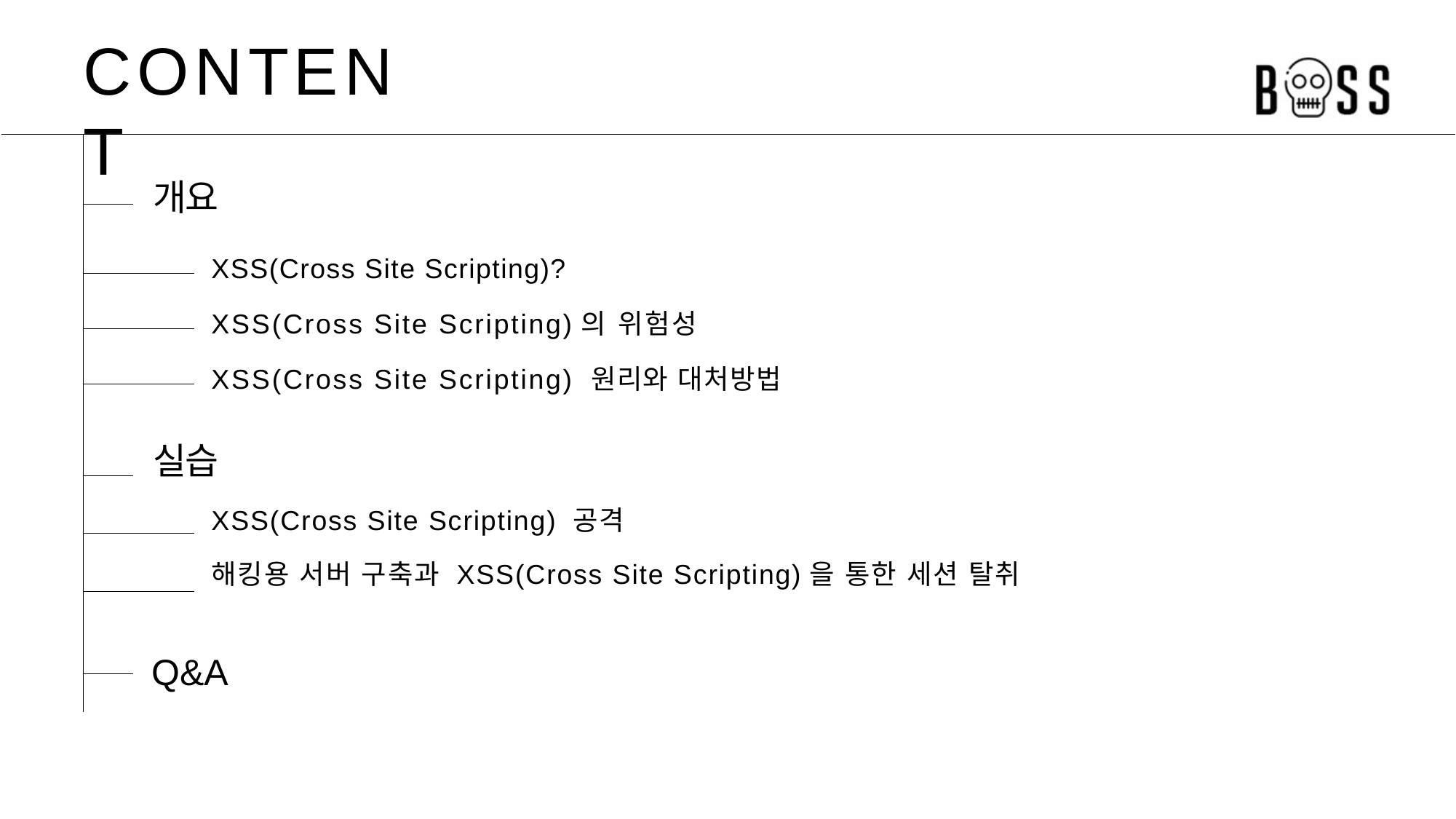

# CONTENT

개요
XSS(Cross Site Scripting)?
XSS(Cross Site Scripting)의 위험성
XSS(Cross Site Scripting) 원리와 대처방법

실습
XSS(Cross Site Scripting) 공격
해킹용 서버 구축과 XSS(Cross Site Scripting)을 통한 세션 탈취

Q&A